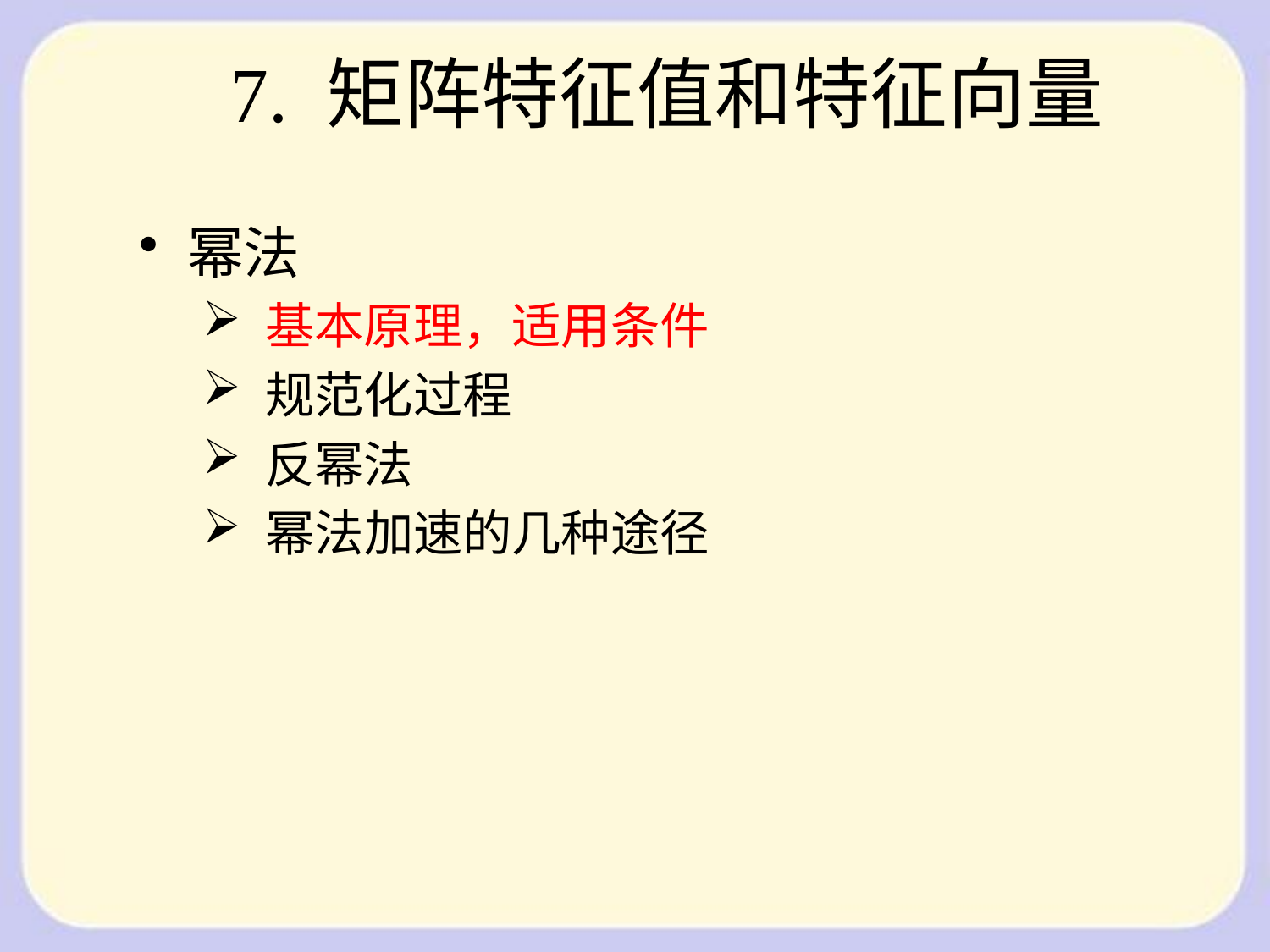

7. 矩阵特征值和特征向量
幂法
 基本原理，适用条件
 规范化过程
 反幂法
 幂法加速的几种途径